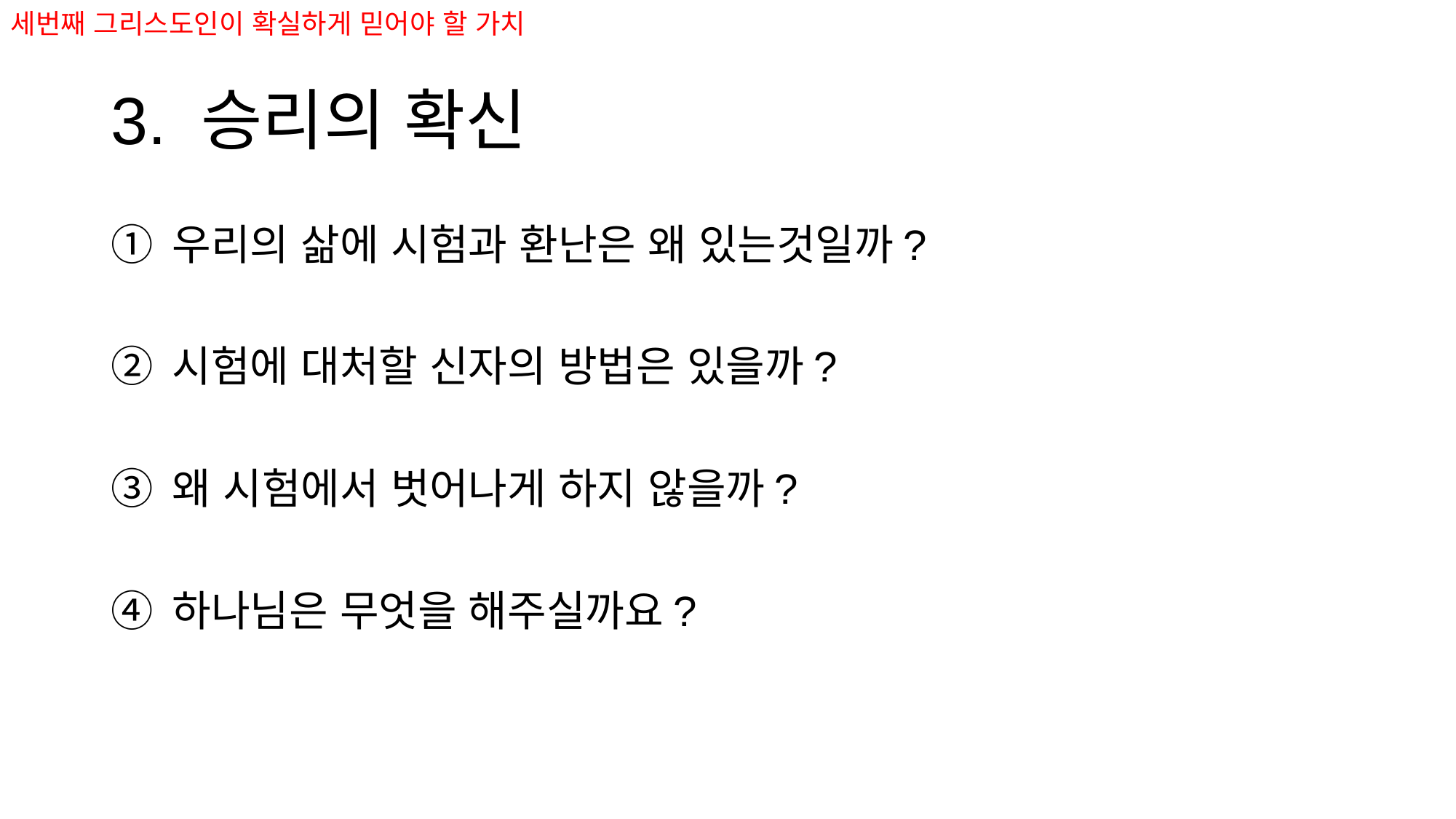

세번째 그리스도인이 확실하게 믿어야 할 가치
# 3. 승리의 확신
우리의 삶에 시험과 환난은 왜 있는것일까?

시험에 대처할 신자의 방법은 있을까?

왜 시험에서 벗어나게 하지 않을까?

하나님은 무엇을 해주실까요?